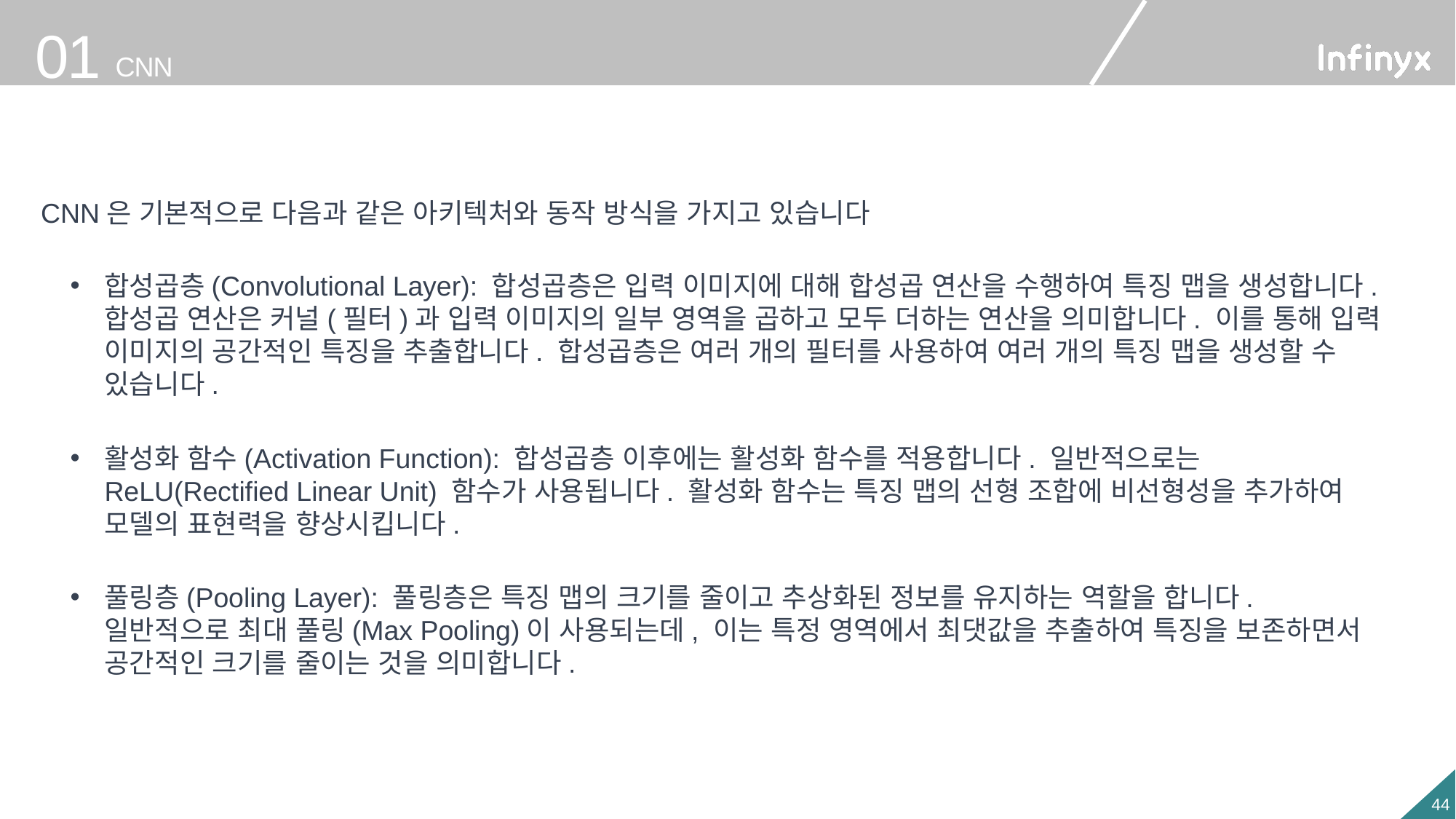

CNN은 기본적으로 다음과 같은 아키텍처와 동작 방식을 가지고 있습니다
합성곱층(Convolutional Layer): 합성곱층은 입력 이미지에 대해 합성곱 연산을 수행하여 특징 맵을 생성합니다. 합성곱 연산은 커널(필터)과 입력 이미지의 일부 영역을 곱하고 모두 더하는 연산을 의미합니다. 이를 통해 입력 이미지의 공간적인 특징을 추출합니다. 합성곱층은 여러 개의 필터를 사용하여 여러 개의 특징 맵을 생성할 수 있습니다.
활성화 함수(Activation Function): 합성곱층 이후에는 활성화 함수를 적용합니다. 일반적으로는 ReLU(Rectified Linear Unit) 함수가 사용됩니다. 활성화 함수는 특징 맵의 선형 조합에 비선형성을 추가하여 모델의 표현력을 향상시킵니다.
풀링층(Pooling Layer): 풀링층은 특징 맵의 크기를 줄이고 추상화된 정보를 유지하는 역할을 합니다. 일반적으로 최대 풀링(Max Pooling)이 사용되는데, 이는 특정 영역에서 최댓값을 추출하여 특징을 보존하면서 공간적인 크기를 줄이는 것을 의미합니다.